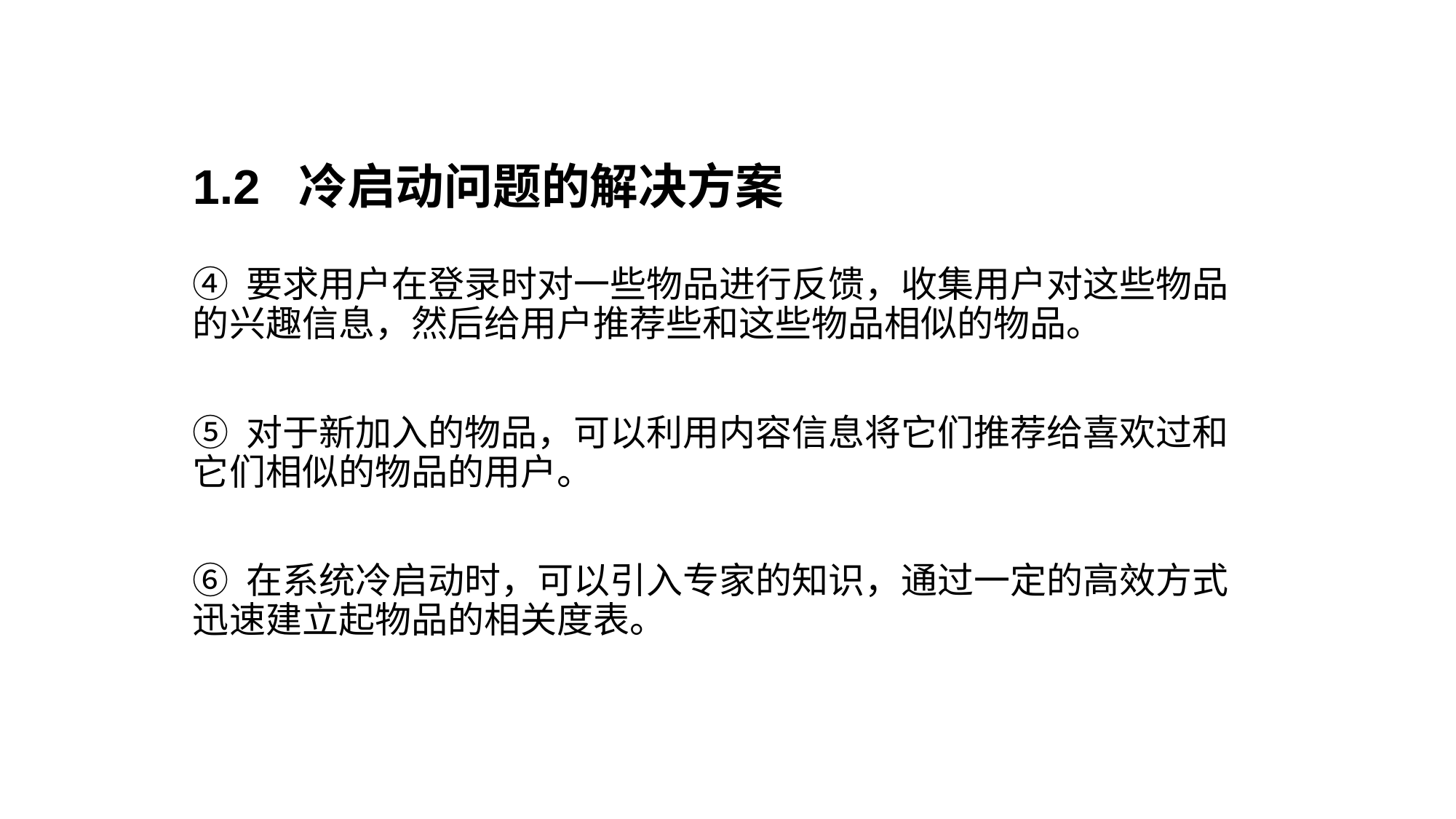

# 1.2  冷启动问题的解决方案
④ 要求用户在登录时对一些物品进行反馈，收集用户对这些物品的兴趣信息，然后给用户推荐些和这些物品相似的物品。

⑤ 对于新加入的物品，可以利用内容信息将它们推荐给喜欢过和它们相似的物品的用户。

⑥ 在系统冷启动时，可以引入专家的知识，通过一定的高效方式迅速建立起物品的相关度表。